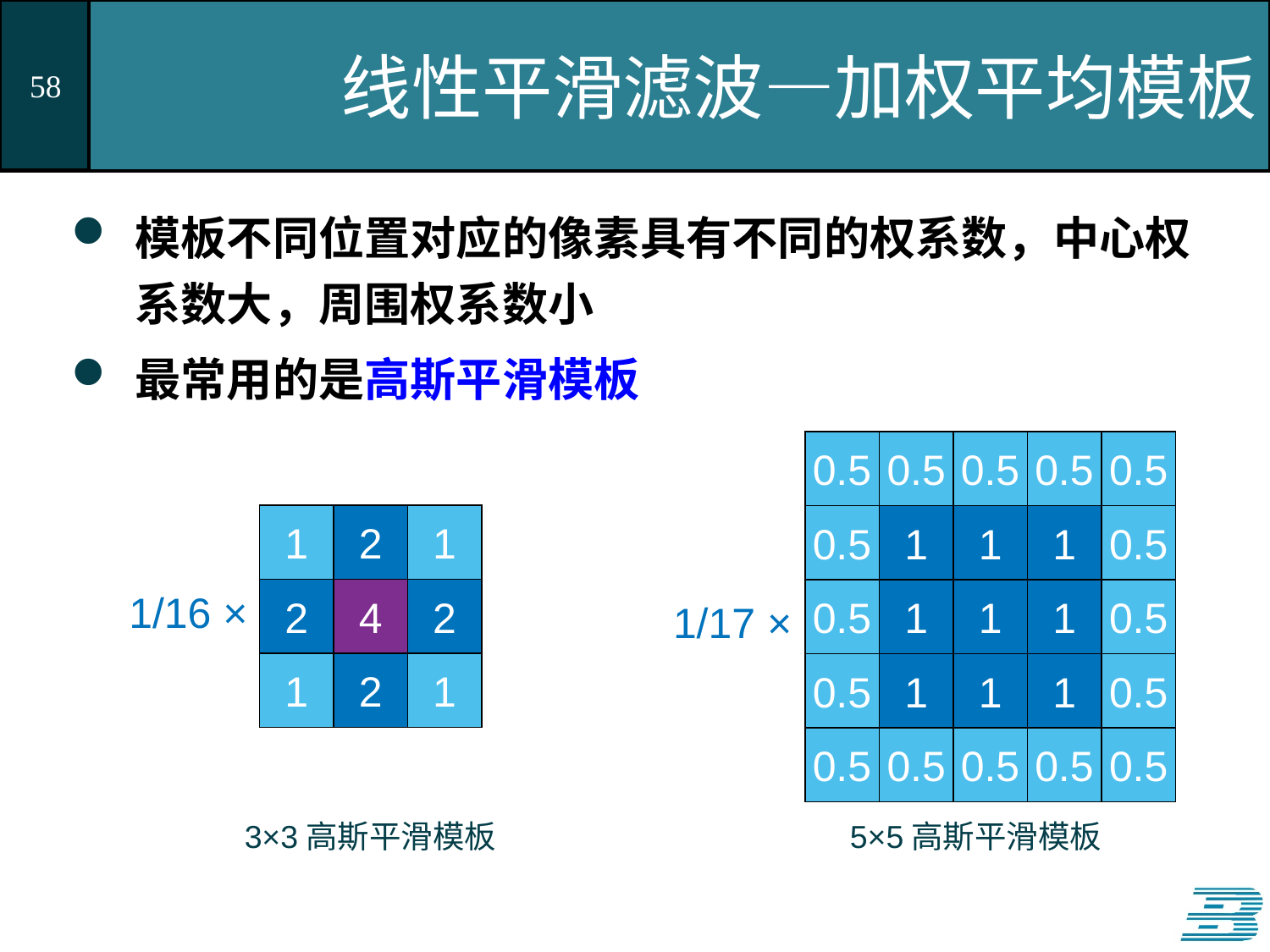

# 线性平滑滤波—加权平均模板
模板不同位置对应的像素具有不同的权系数，中心权系数大，周围权系数小
最常用的是高斯平滑模板

0.5
0.5
0.5
0.5
0.5
0.5
1
1
1
0.5
0.5
1
1
1
0.5
1/17 ×
0.5
1
1
1
0.5
0.5
0.5
0.5
0.5
0.5
1
2
1
1/16 ×
2
4
2
1
2
1
3×3高斯平滑模板
5×5高斯平滑模板